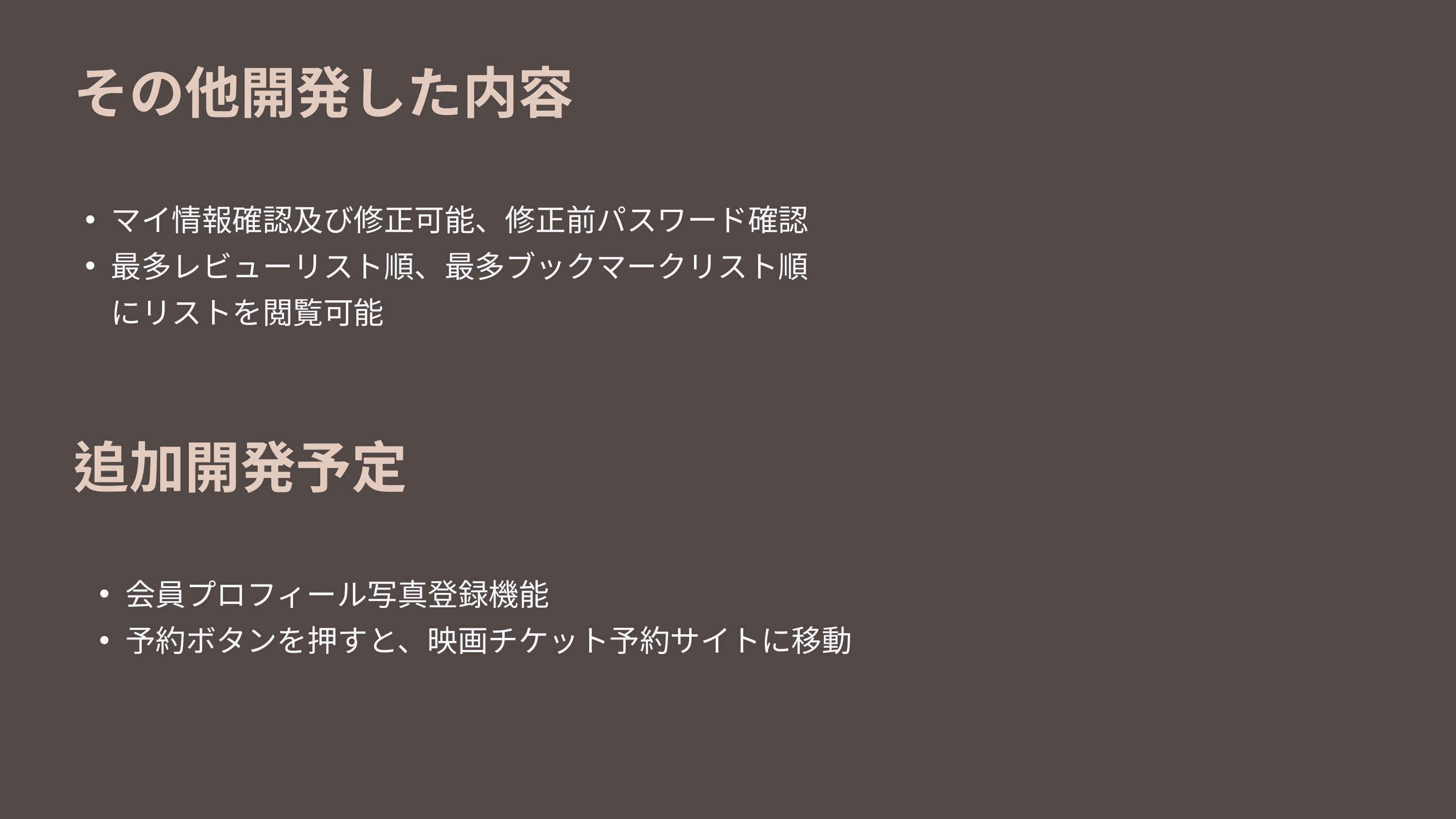

その他開発した内容

マイ情報確認及び修正可能、修正前パスワード確認
最多レビューリスト順、最多ブックマークリスト順にリストを閲覧可能

追加開発予定

会員プロフィール写真登録機能
予約ボタンを押すと、映画チケット予約サイトに移動